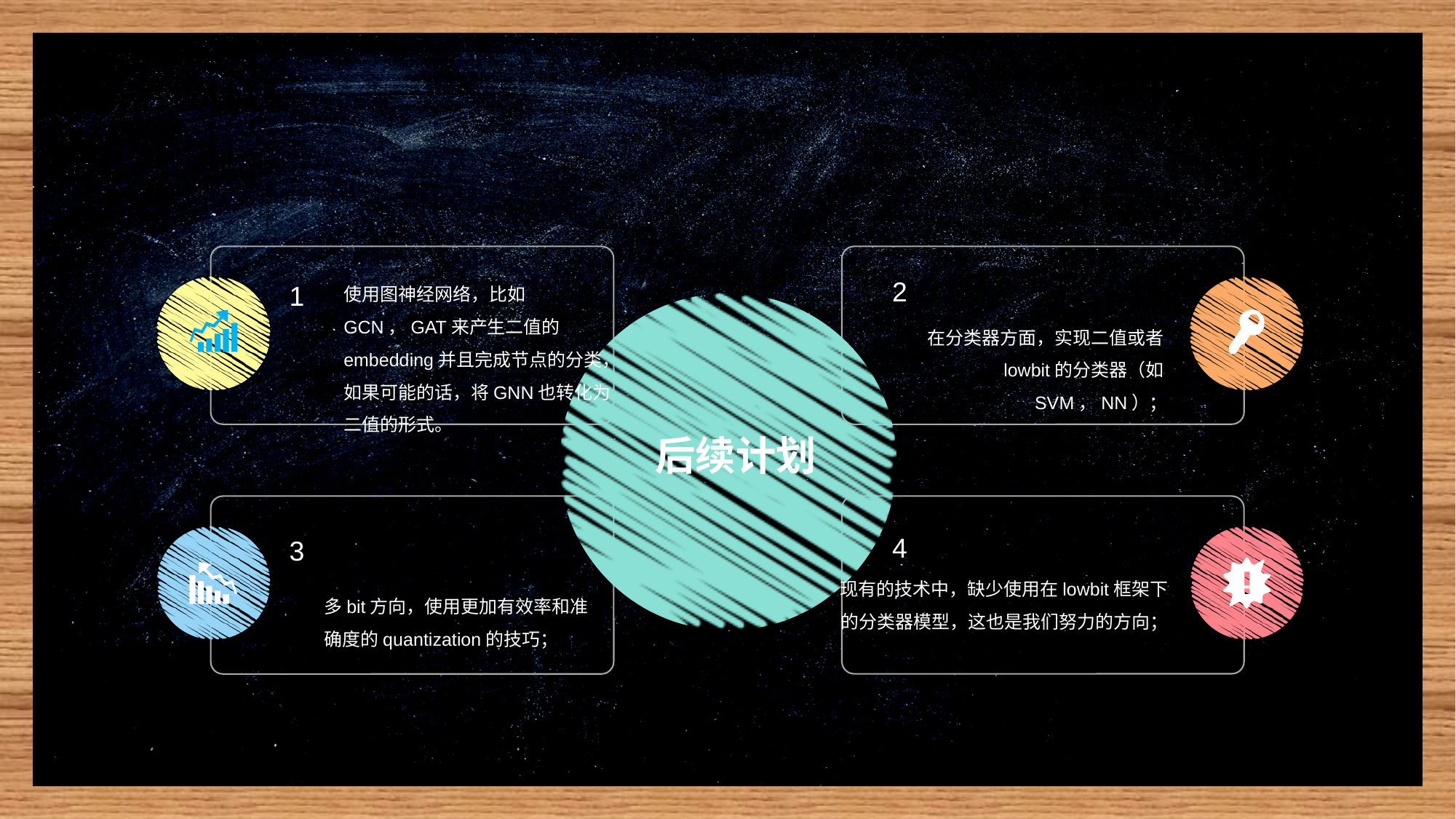

05
后续计划

2
1
使用图神经网络，比如GCN，GAT来产生二值的embedding并且完成节点的分类，如果可能的话，将GNN也转化为二值的形式。

在分类器方面，实现二值或者lowbit的分类器（如SVM，NN）；
后续计划

3
4

现有的技术中，缺少使用在lowbit框架下的分类器模型，这也是我们努力的方向；
多bit方向，使用更加有效率和准确度的quantization的技巧；